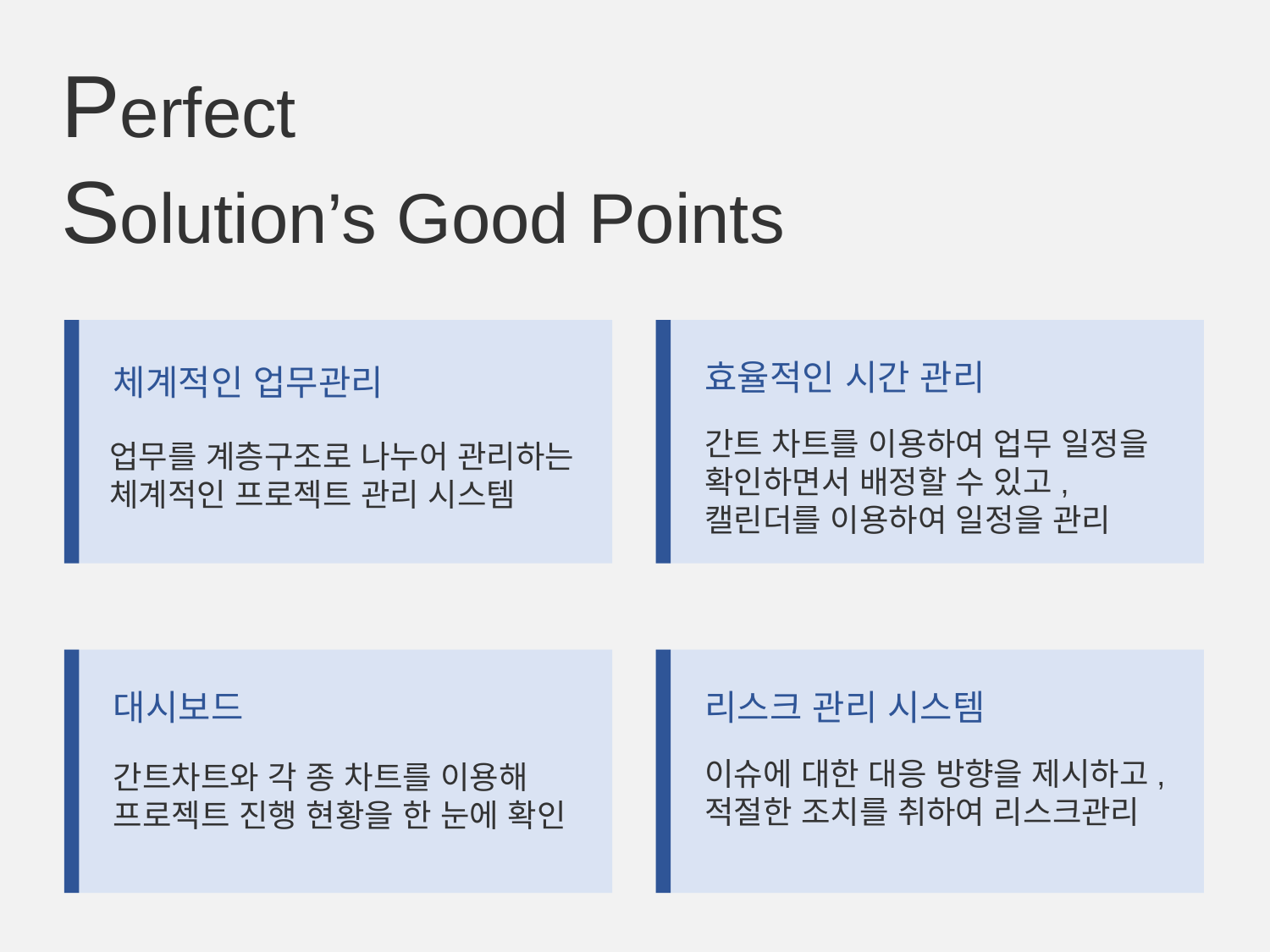

Perfect
Solution’s Good Points

효율적인 시간 관리
체계적인 업무관리
간트 차트를 이용하여 업무 일정을 확인하면서 배정할 수 있고,
캘린더를 이용하여 일정을 관리
업무를 계층구조로 나누어 관리하는
체계적인 프로젝트 관리 시스템

대시보드
리스크 관리 시스템
이슈에 대한 대응 방향을 제시하고,
적절한 조치를 취하여 리스크관리
간트차트와 각 종 차트를 이용해
프로젝트 진행 현황을 한 눈에 확인